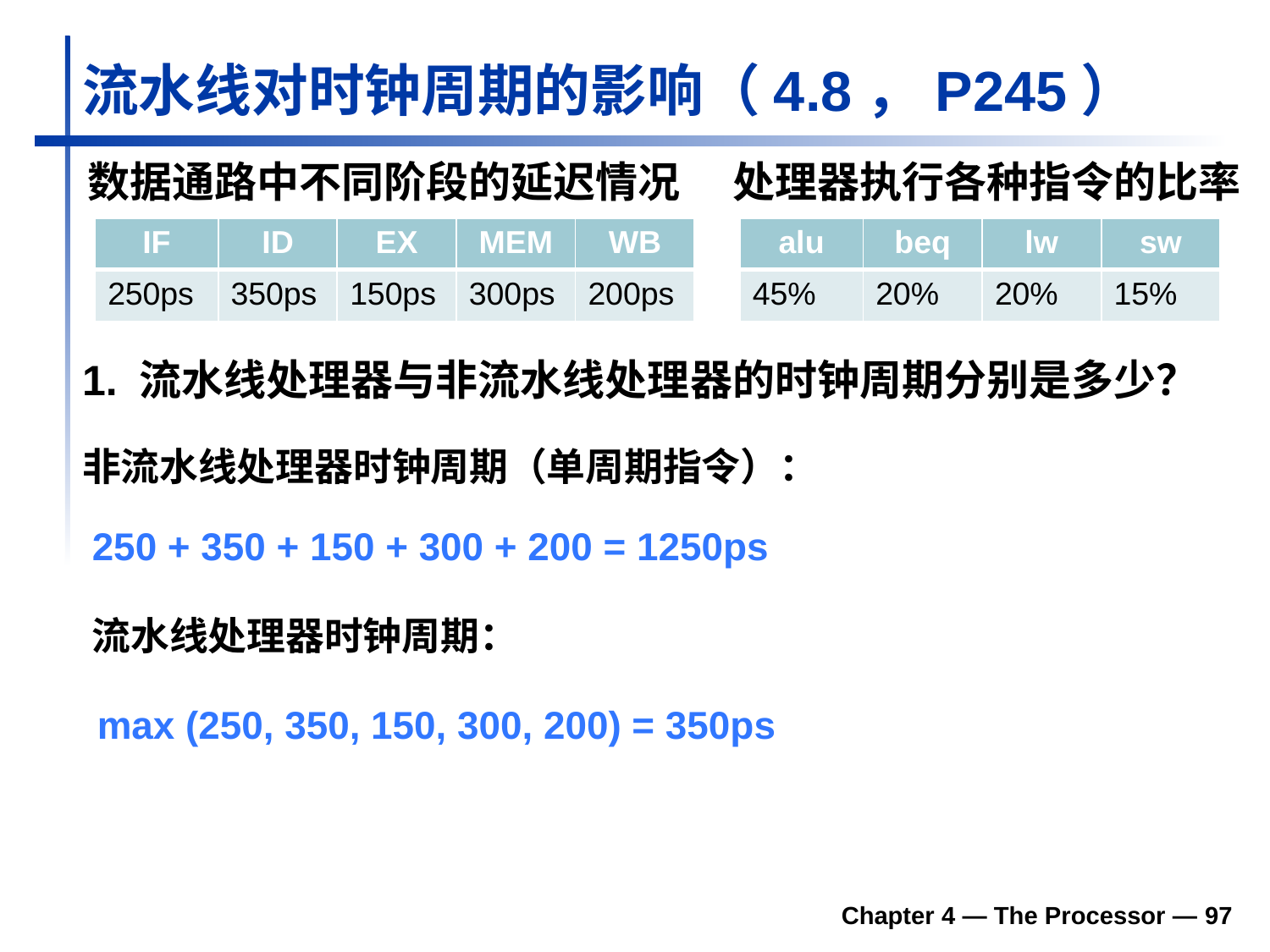

# 流水线对时钟周期的影响（4.8，P245）
数据通路中不同阶段的延迟情况

处理器执行各种指令的比率
| IF | ID | EX | MEM | WB |
| --- | --- | --- | --- | --- |
| 250ps | 350ps | 150ps | 300ps | 200ps |
| alu | beq | lw | sw |
| --- | --- | --- | --- |
| 45% | 20% | 20% | 15% |
1. 流水线处理器与非流水线处理器的时钟周期分别是多少？
非流水线处理器时钟周期（单周期指令）：
250 + 350 + 150 + 300 + 200 = 1250ps
流水线处理器时钟周期：
max (250, 350, 150, 300, 200) = 350ps
Chapter 4 — The Processor — 97